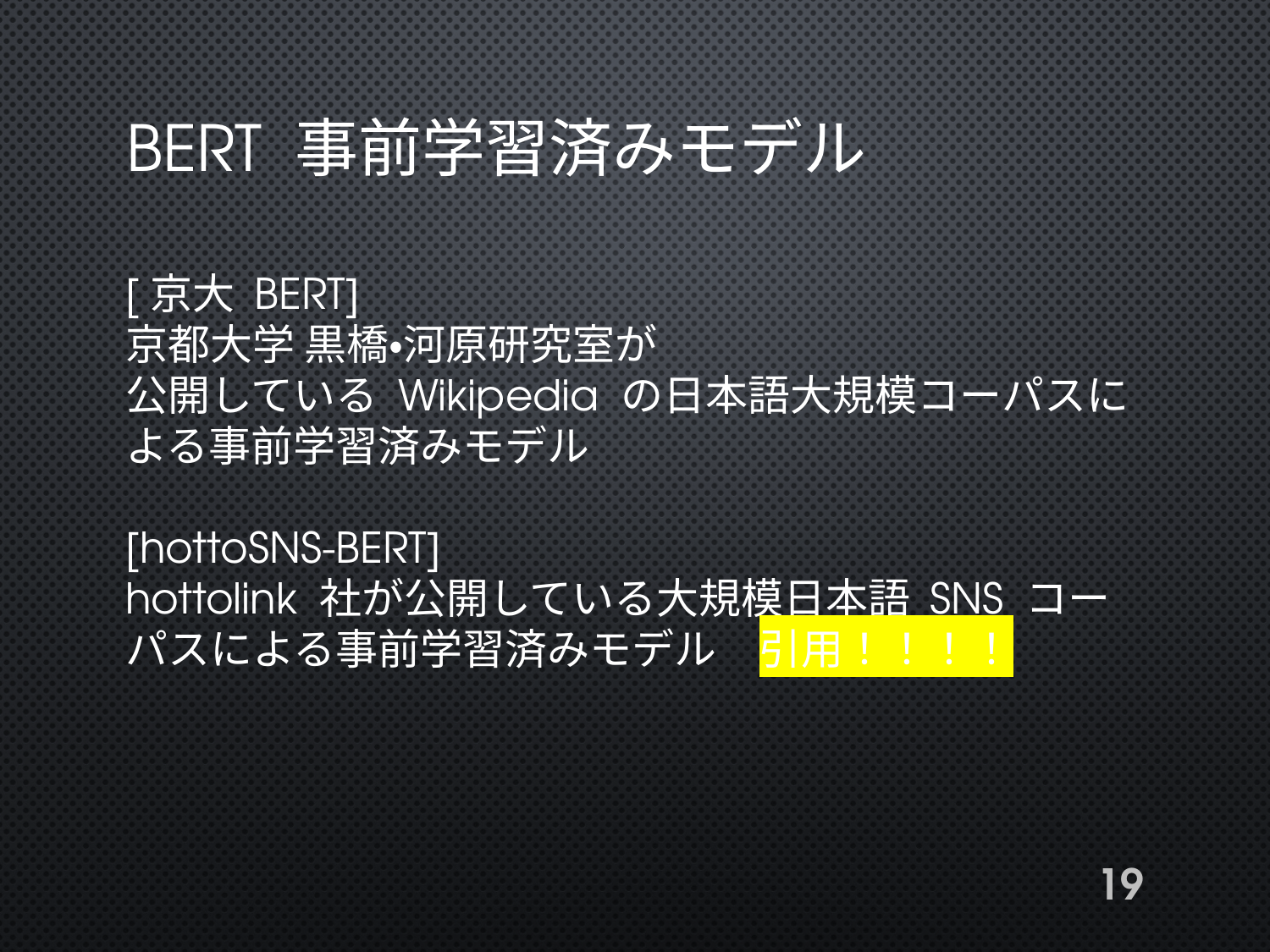

# BERT 事前学習済みモデル

[京大 BERT]
京都大学 黒橋・河原研究室が
公開している Wikipedia の日本語大規模コーパスによる事前学習済みモデル

[hottoSNS-BERT]
hottolink 社が公開している大規模日本語 SNS コーパスによる事前学習済みモデル　引用！！！！
19